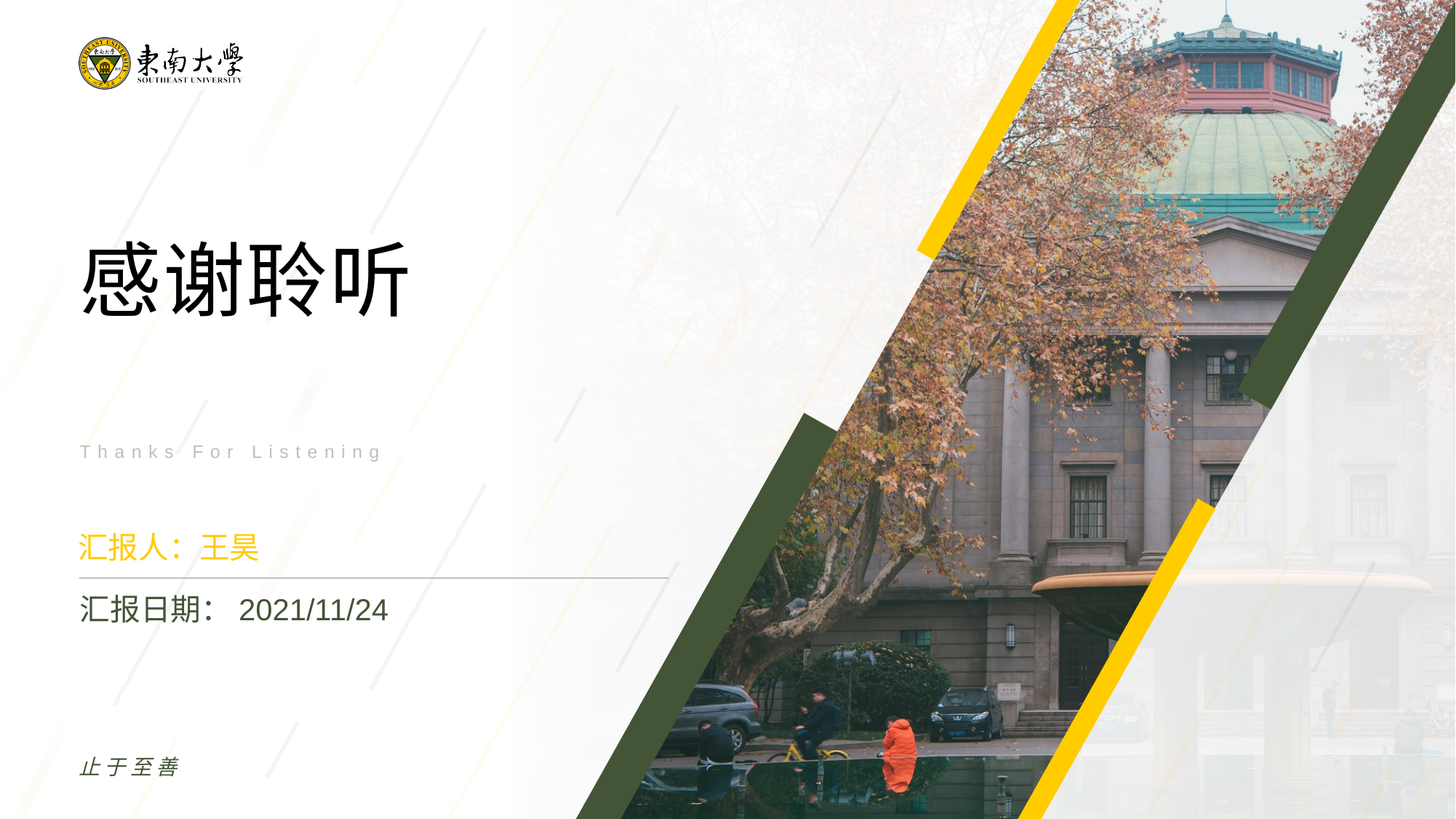

感谢聆听
Thanks For Listening
汇报人：王昊
汇报日期：2021/11/24
止于至善